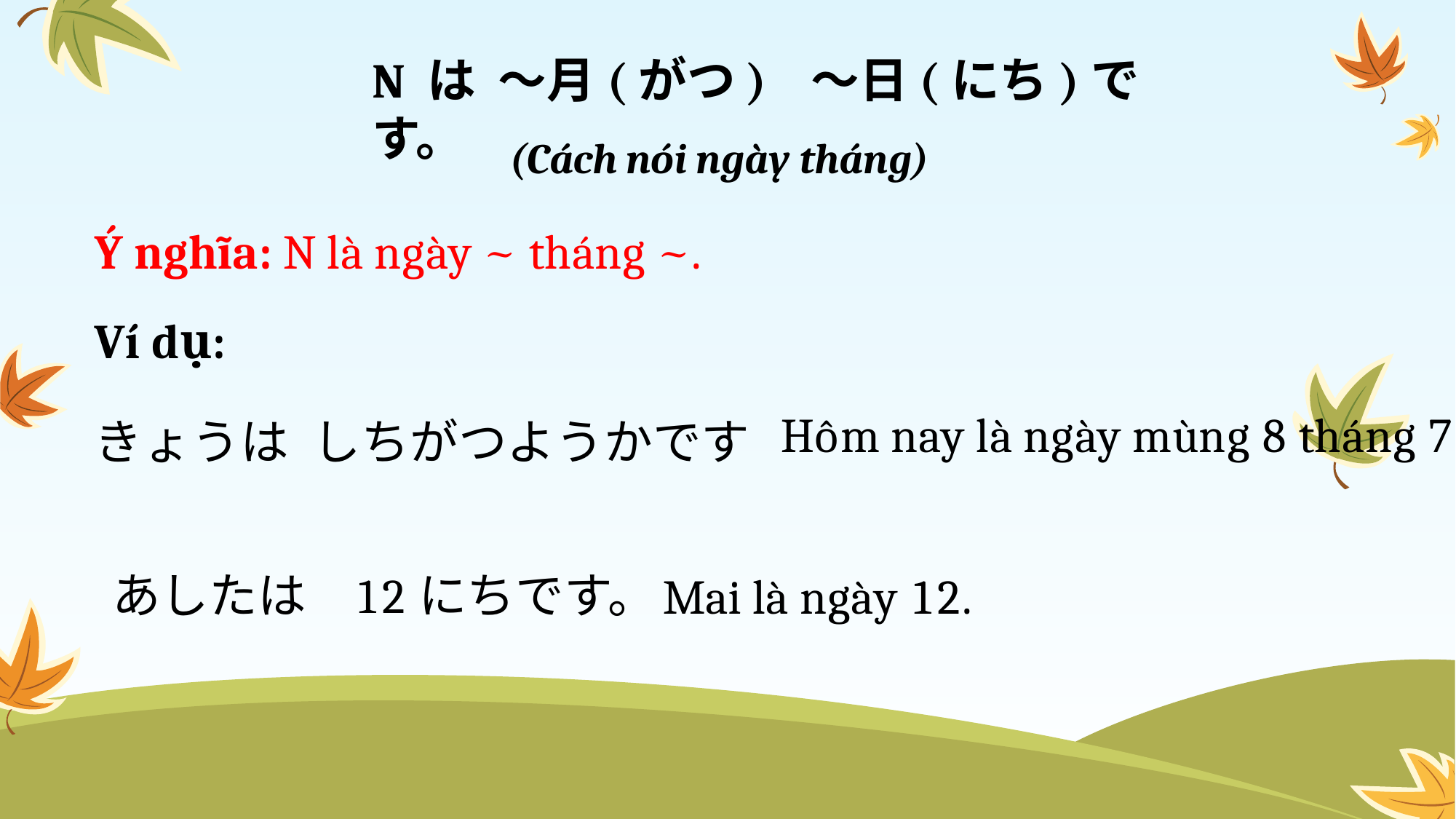

N は  ～月(がつ)   ～日(にち)です。
(Cách nói ngày tháng)
Ý nghĩa: N là ngày ~ tháng ~.
Ví dụ:

きょうは	しちがつようかです
Hôm nay là ngày mùng 8 tháng 7.

あしたは	 12にちです。
Mai là ngày 12.